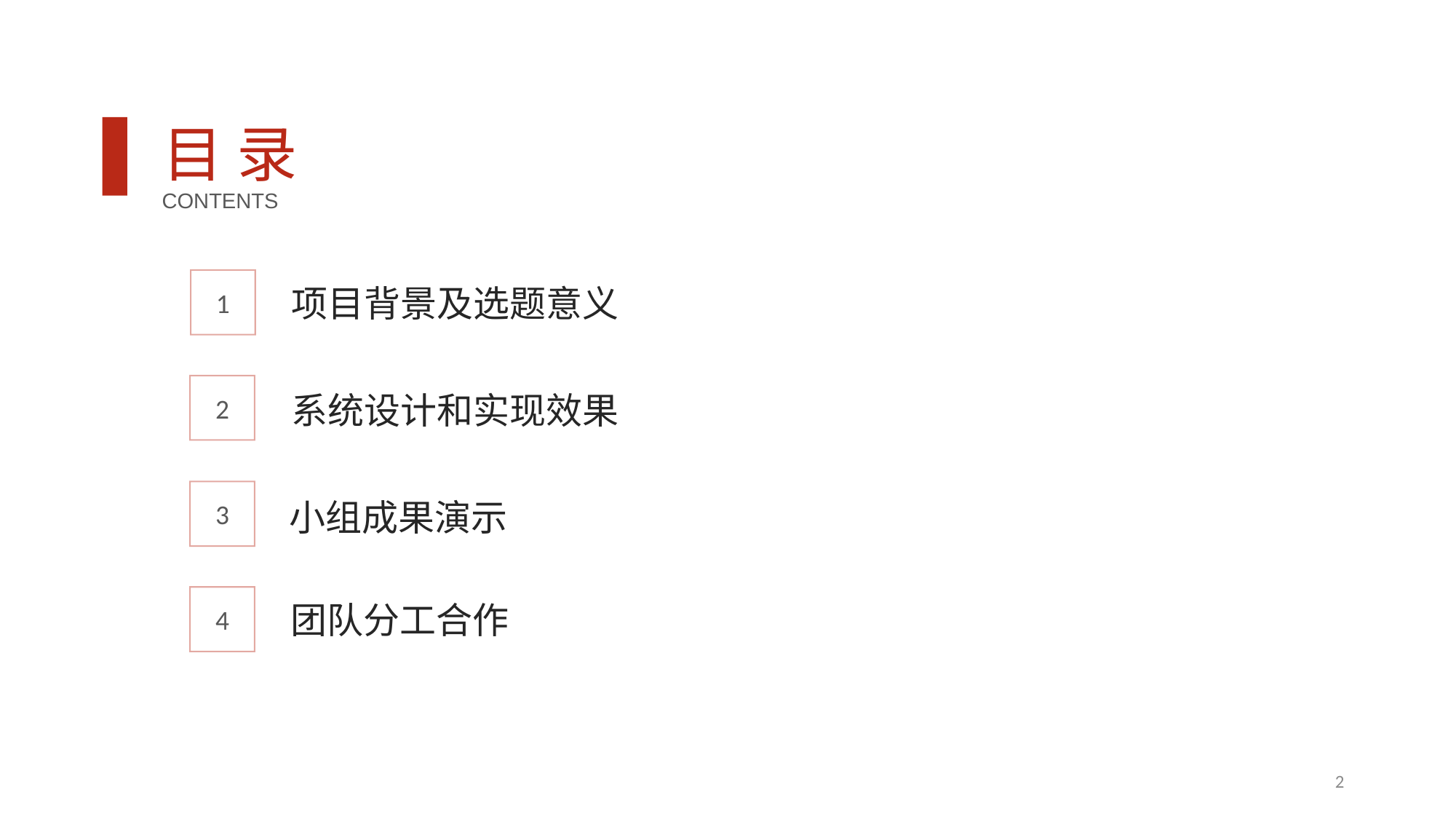

目 录
CONTENTS

1
项目背景及选题意义
2
系统设计和实现效果
3
小组成果演示
4
团队分工合作
2